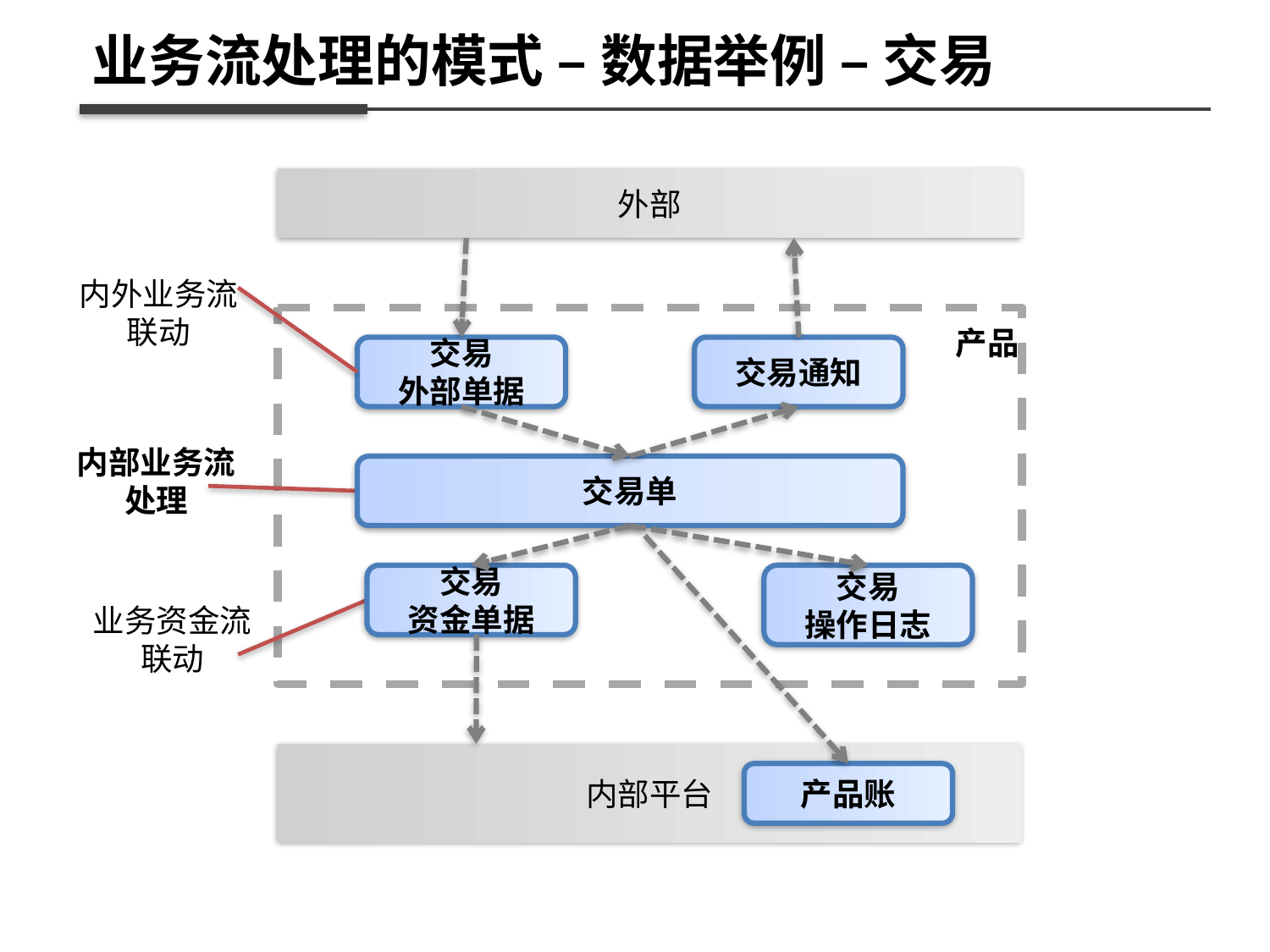

外部
业务流处理的模式 – 数据举例 – 交易
交易单
内外业务流
联动
交易
外部单据
交易通知

产品
内部平台
内部业务流
处理
交易
资金单据
交易
操作日志
业务资金流
联动
产品账